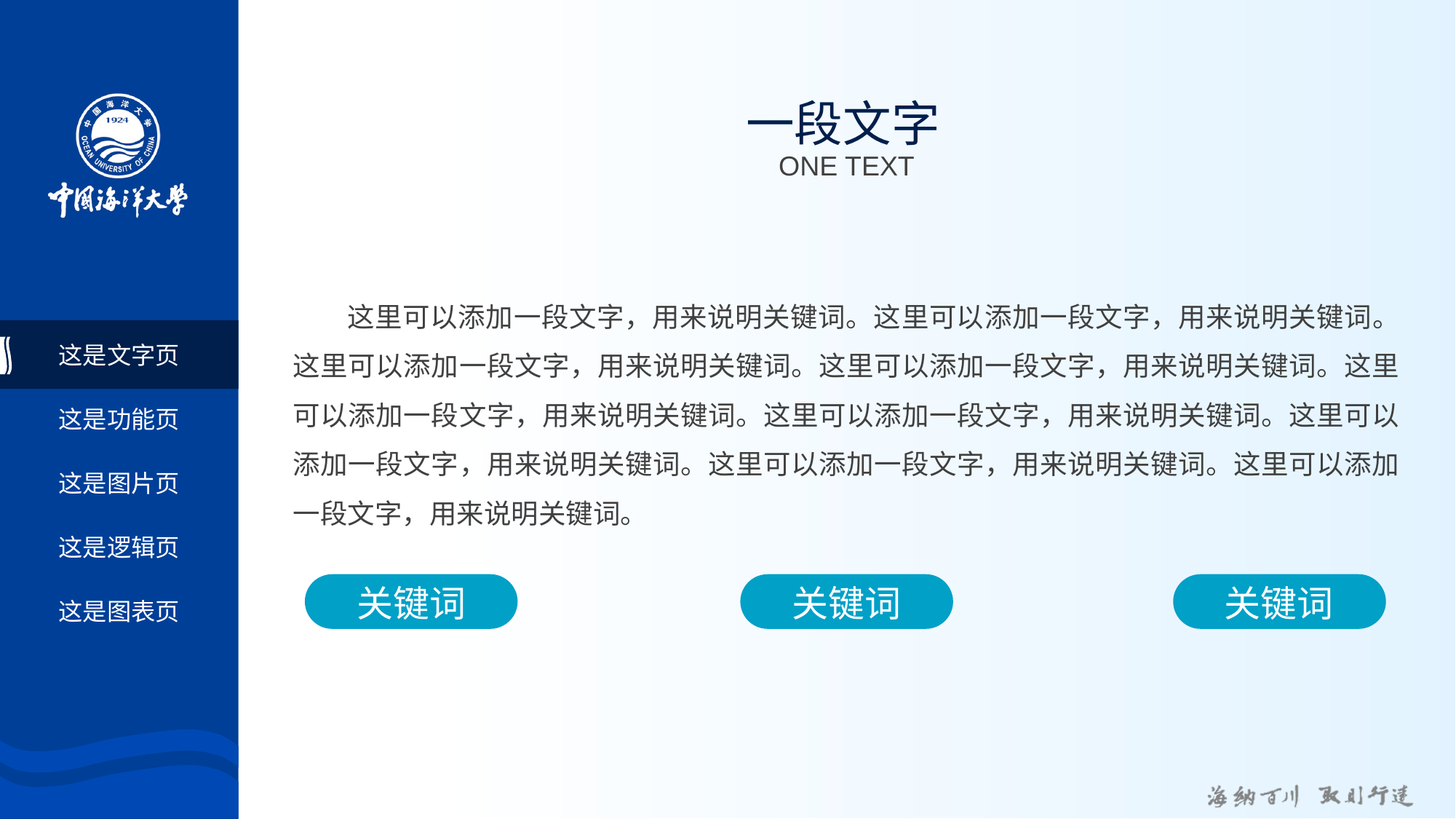

# 一段文字
ONE TEXT
这里可以添加一段文字，用来说明关键词。这里可以添加一段文字，用来说明关键词。这里可以添加一段文字，用来说明关键词。这里可以添加一段文字，用来说明关键词。这里可以添加一段文字，用来说明关键词。这里可以添加一段文字，用来说明关键词。这里可以添加一段文字，用来说明关键词。这里可以添加一段文字，用来说明关键词。这里可以添加一段文字，用来说明关键词。

这是文字页
这是功能页
这是图片页
这是逻辑页
关键词
关键词
关键词
这是图表页